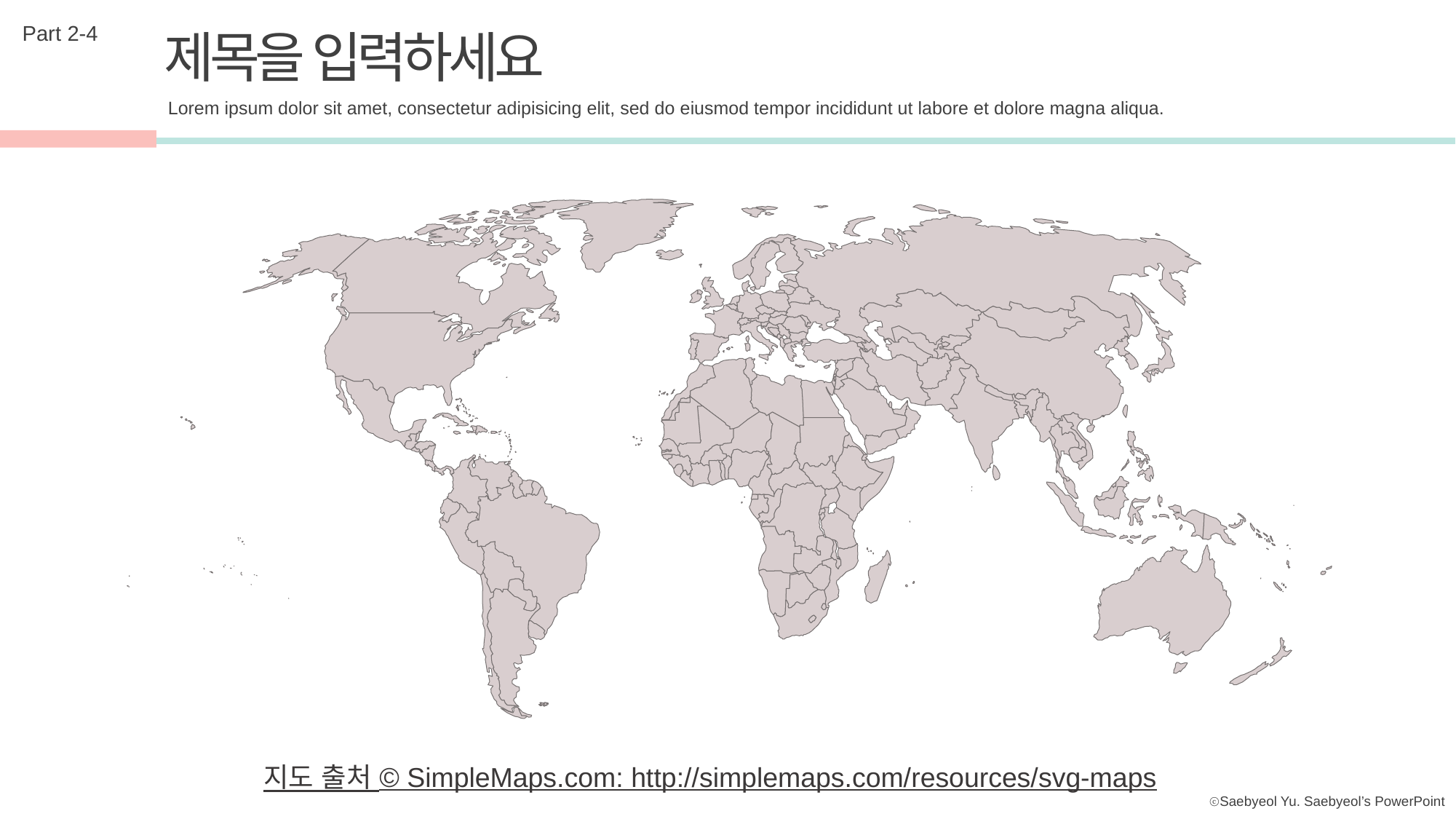

Part 2-4
제목을 입력하세요
Lorem ipsum dolor sit amet, consectetur adipisicing elit, sed do eiusmod tempor incididunt ut labore et dolore magna aliqua.

지도 출처 © SimpleMaps.com: http://simplemaps.com/resources/svg-maps